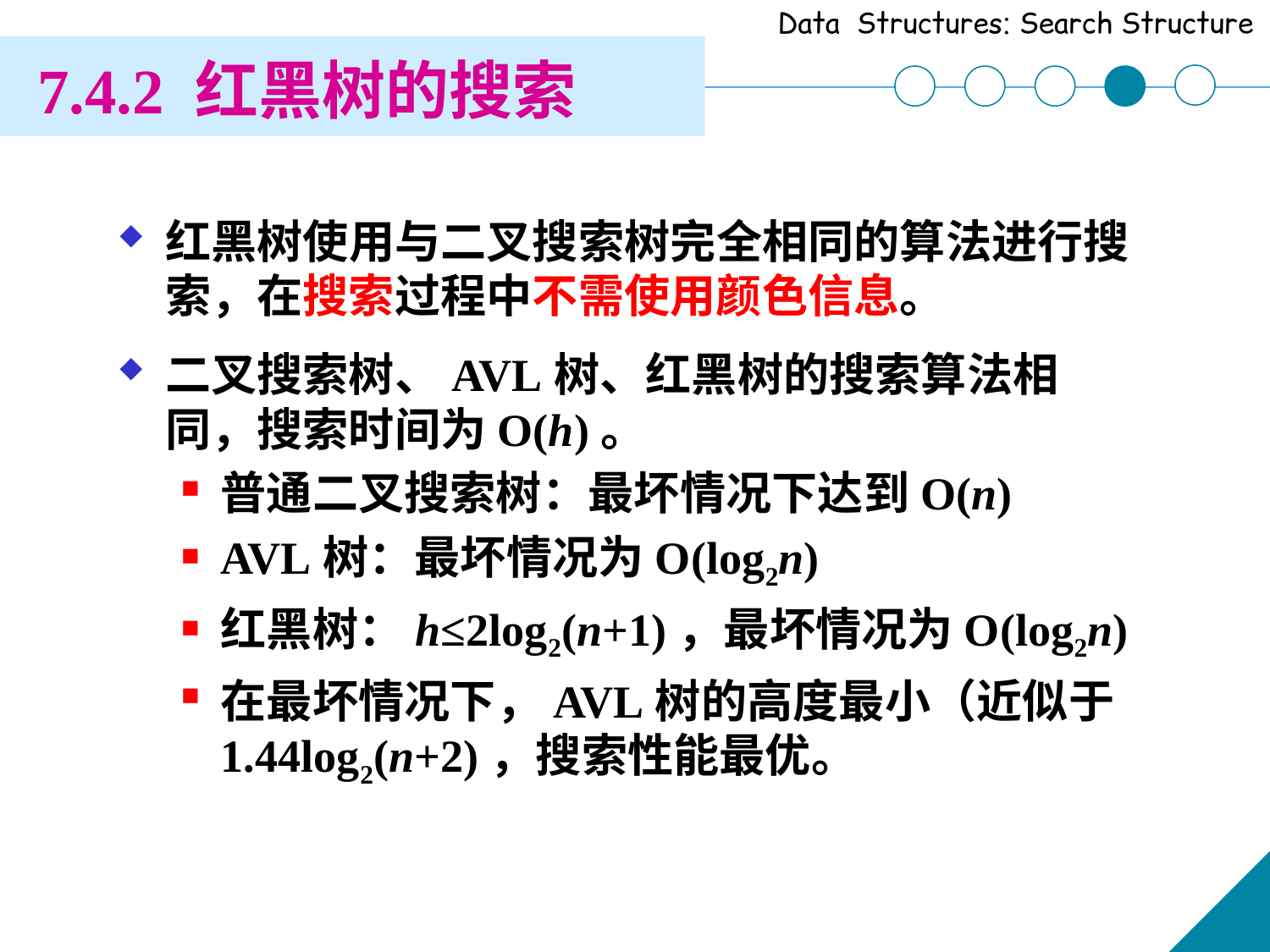

7.4.2 红黑树的搜索

红黑树使用与二叉搜索树完全相同的算法进行搜索，在搜索过程中不需使用颜色信息。
二叉搜索树、AVL树、红黑树的搜索算法相同，搜索时间为O(h)。
普通二叉搜索树：最坏情况下达到O(n)
AVL树：最坏情况为O(log2n)
红黑树：h≤2log2(n+1)，最坏情况为O(log2n)
在最坏情况下，AVL树的高度最小（近似于1.44log2(n+2)，搜索性能最优。